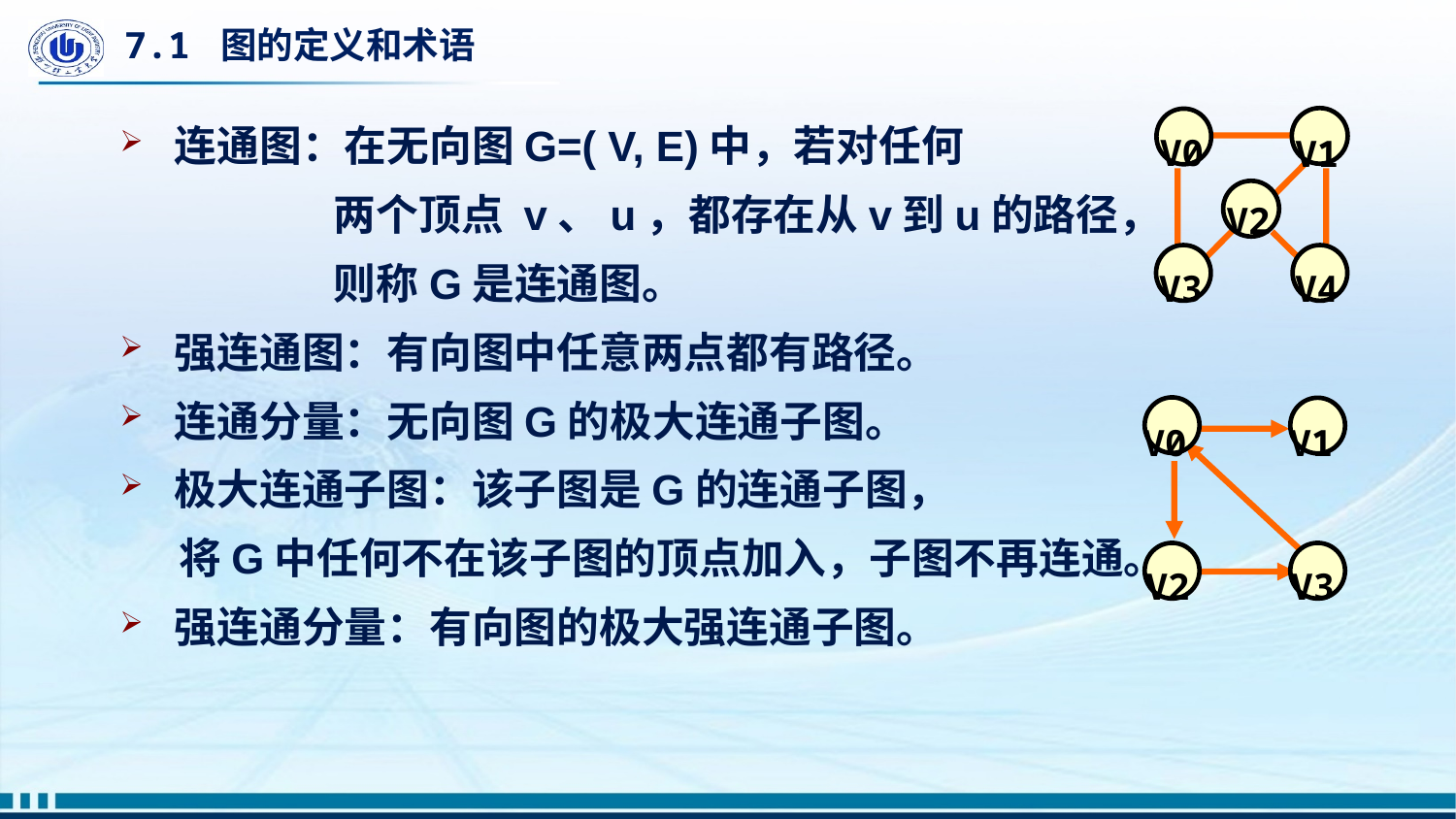

# 7.1 图的定义和术语
连通图：在无向图G=( V, E)中，若对任何
                     两个顶点 v、u，都存在从v到u的路径，
                     则称G是连通图。
强连通图：有向图中任意两点都有路径。
连通分量：无向图G的极大连通子图。
极大连通子图：该子图是G的连通子图，
     将G中任何不在该子图的顶点加入，子图不再连通。
强连通分量：有向图的极大强连通子图。
 V0

 V1

 V2

 V3

 V4

 V0

 V1

 V2

 V3